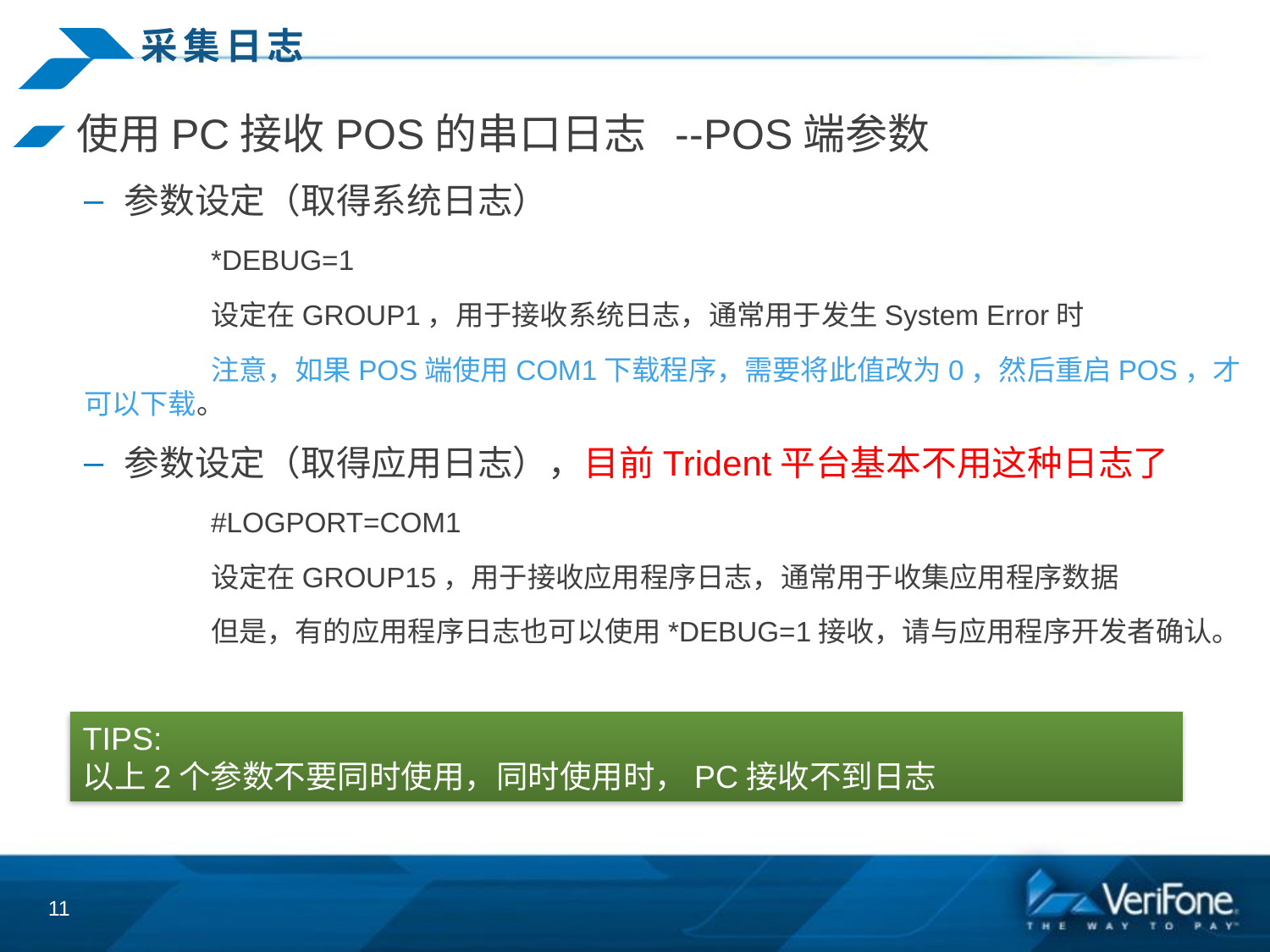

# 采集日志
使用PC接收POS的串口日志  --POS端参数
参数设定（取得系统日志）
	*DEBUG=1
	设定在GROUP1，用于接收系统日志，通常用于发生System Error时
	注意，如果POS端使用COM1下载程序，需要将此值改为0，然后重启POS，才可以下载。
参数设定（取得应用日志），目前Trident平台基本不用这种日志了
	#LOGPORT=COM1
	设定在GROUP15，用于接收应用程序日志，通常用于收集应用程序数据
	但是，有的应用程序日志也可以使用*DEBUG=1接收，请与应用程序开发者确认。
TIPS:
以上2个参数不要同时使用，同时使用时，PC接收不到日志
11